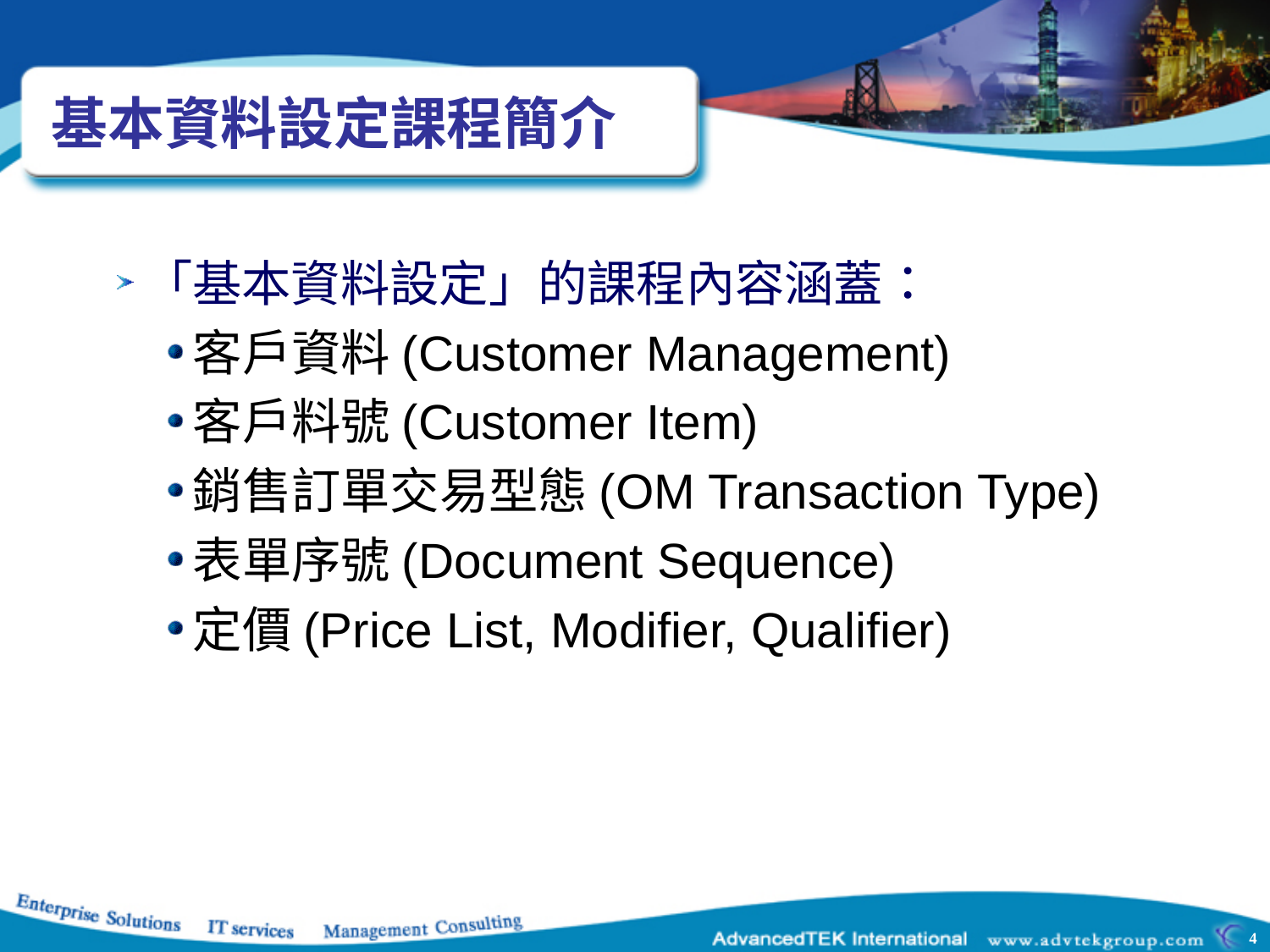

# 基本資料設定課程簡介
「基本資料設定」的課程內容涵蓋：
客戶資料(Customer Management)
客戶料號(Customer Item)
銷售訂單交易型態(OM Transaction Type)
表單序號(Document Sequence)
定價(Price List, Modifier, Qualifier)

4